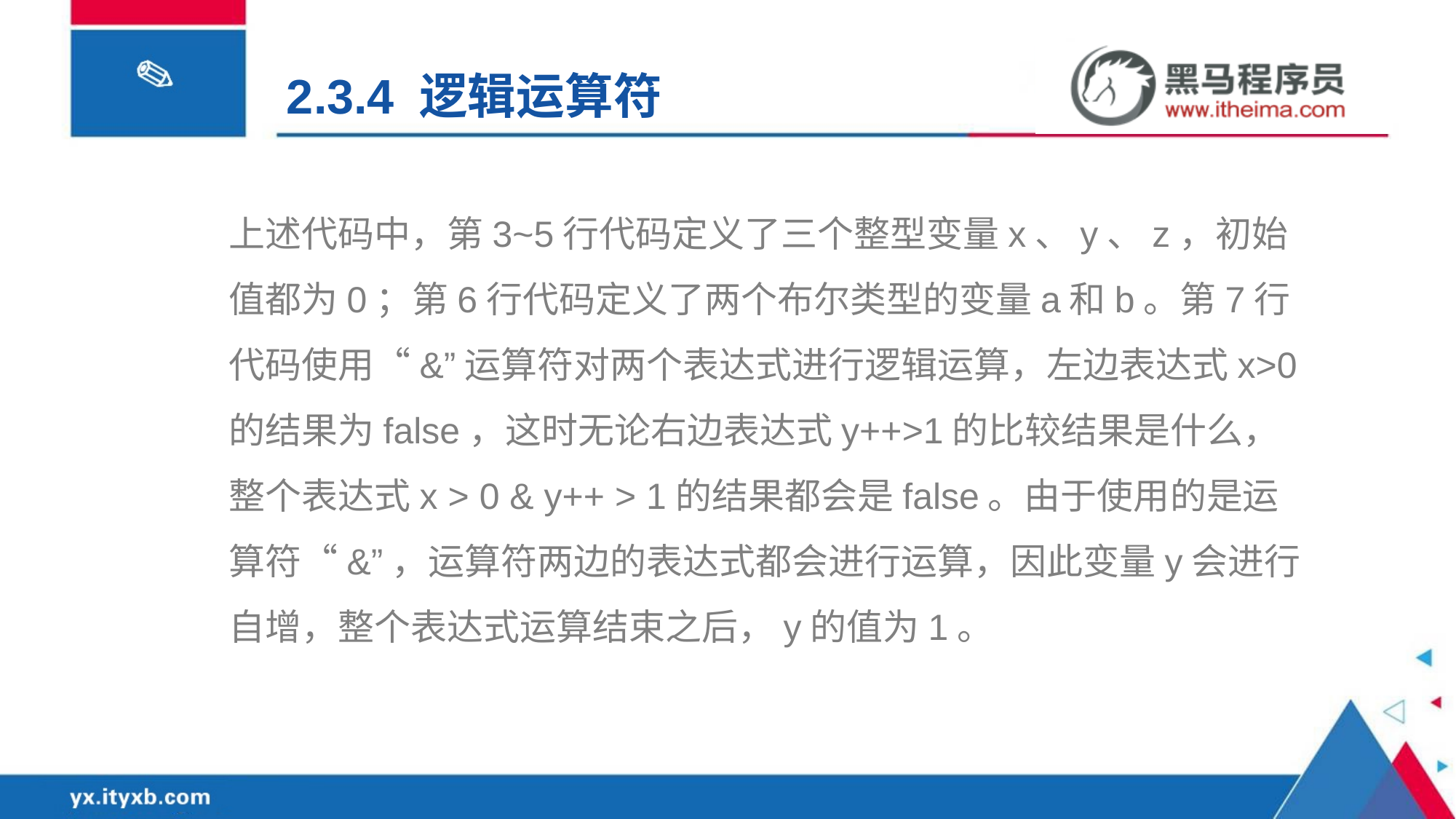

2.3.4 逻辑运算符

上述代码中，第3~5行代码定义了三个整型变量x、y、z，初始值都为0；第6行代码定义了两个布尔类型的变量a和b。第7行代码使用“&”运算符对两个表达式进行逻辑运算，左边表达式x>0的结果为false，这时无论右边表达式y++>1的比较结果是什么，整个表达式x > 0 & y++ > 1的结果都会是false。由于使用的是运算符“&”，运算符两边的表达式都会进行运算，因此变量y会进行自增，整个表达式运算结束之后，y的值为1。